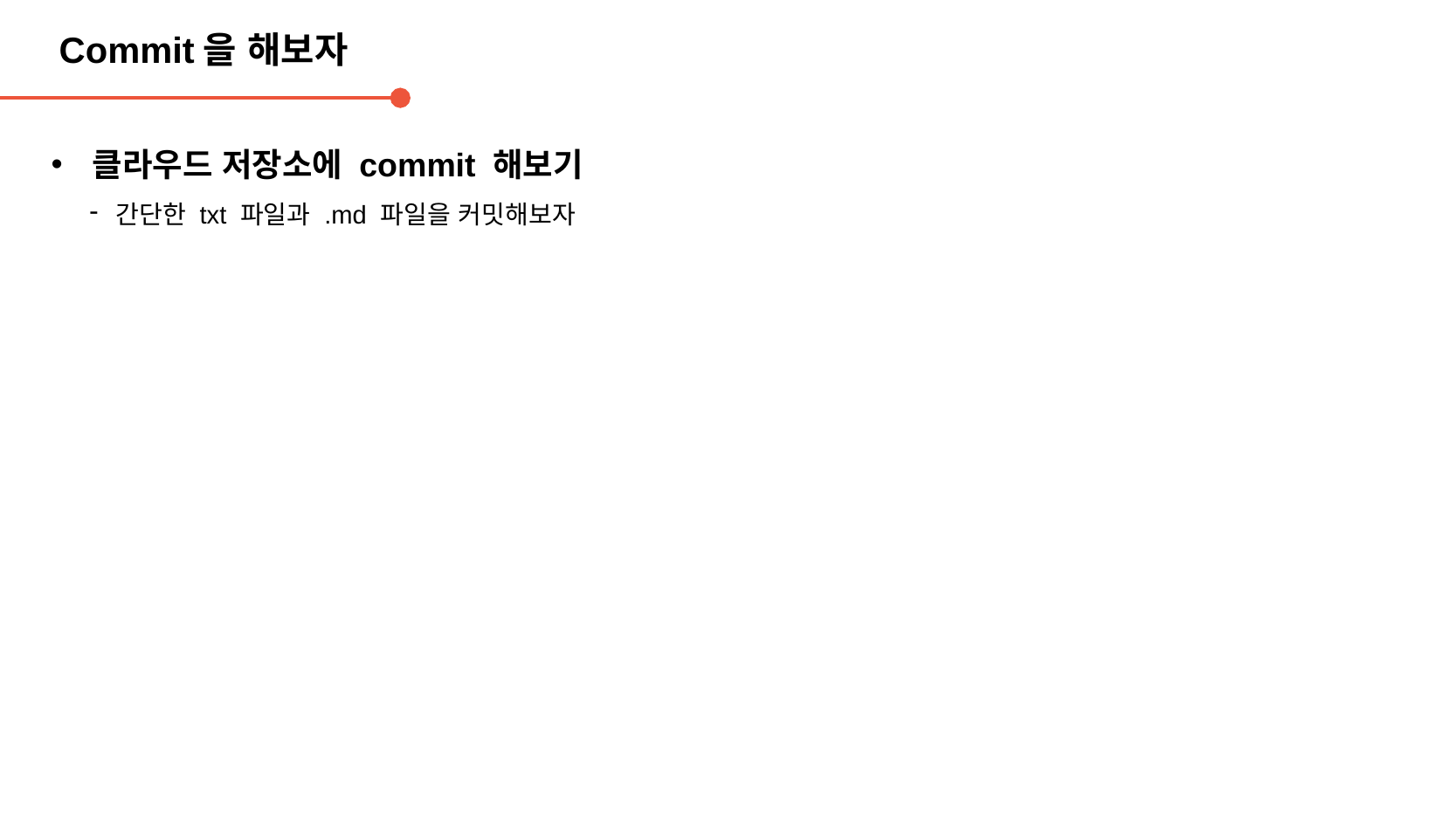

Commit을 해보자
클라우드 저장소에 commit 해보기
간단한 txt 파일과 .md 파일을 커밋해보자